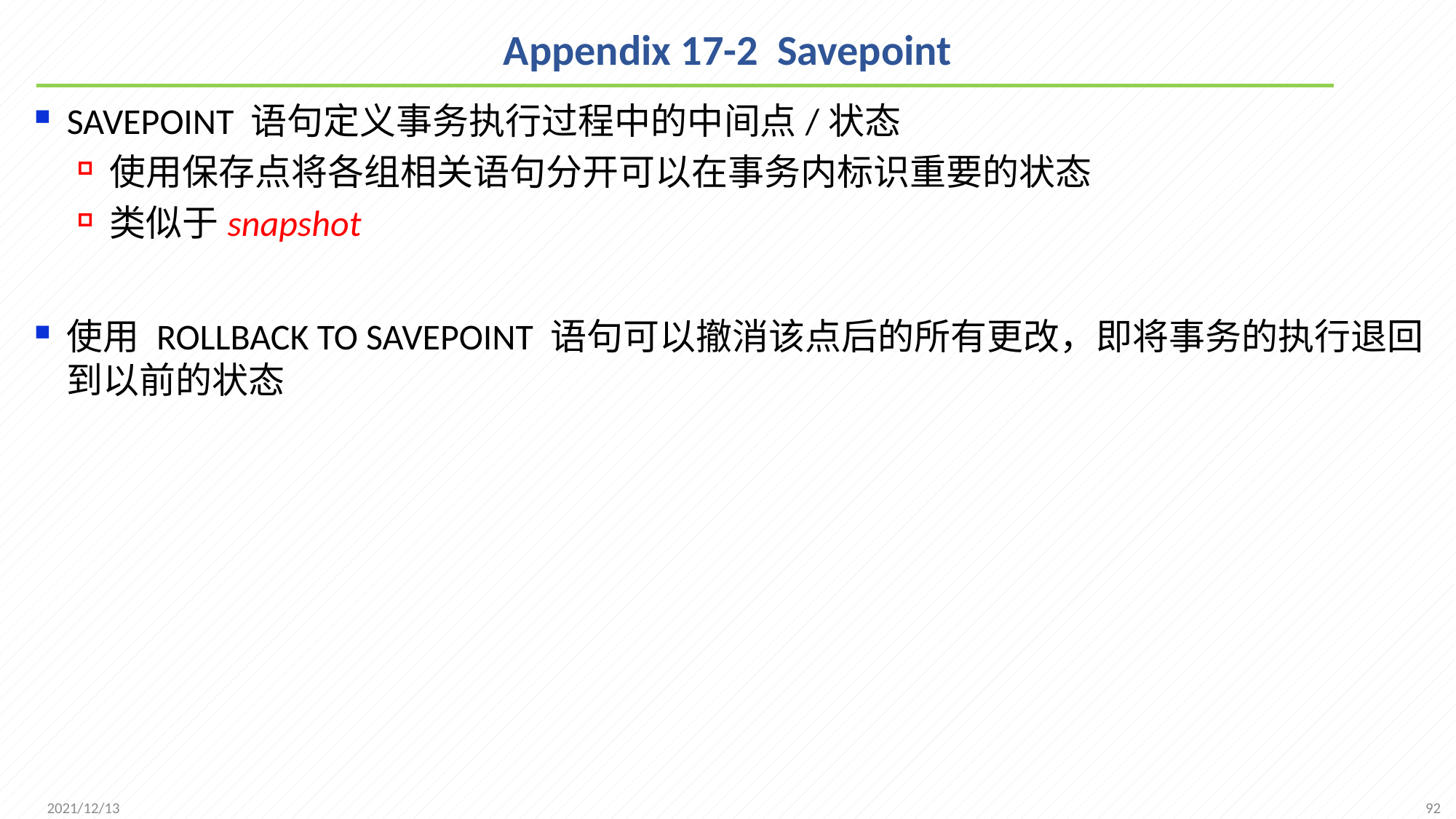

# Appendix 17-2  Savepoint
SAVEPOINT 语句定义事务执行过程中的中间点/状态
使用保存点将各组相关语句分开可以在事务内标识重要的状态
类似于snapshot

使用 ROLLBACK TO SAVEPOINT 语句可以撤消该点后的所有更改，即将事务的执行退回到以前的状态

92
2021/12/13